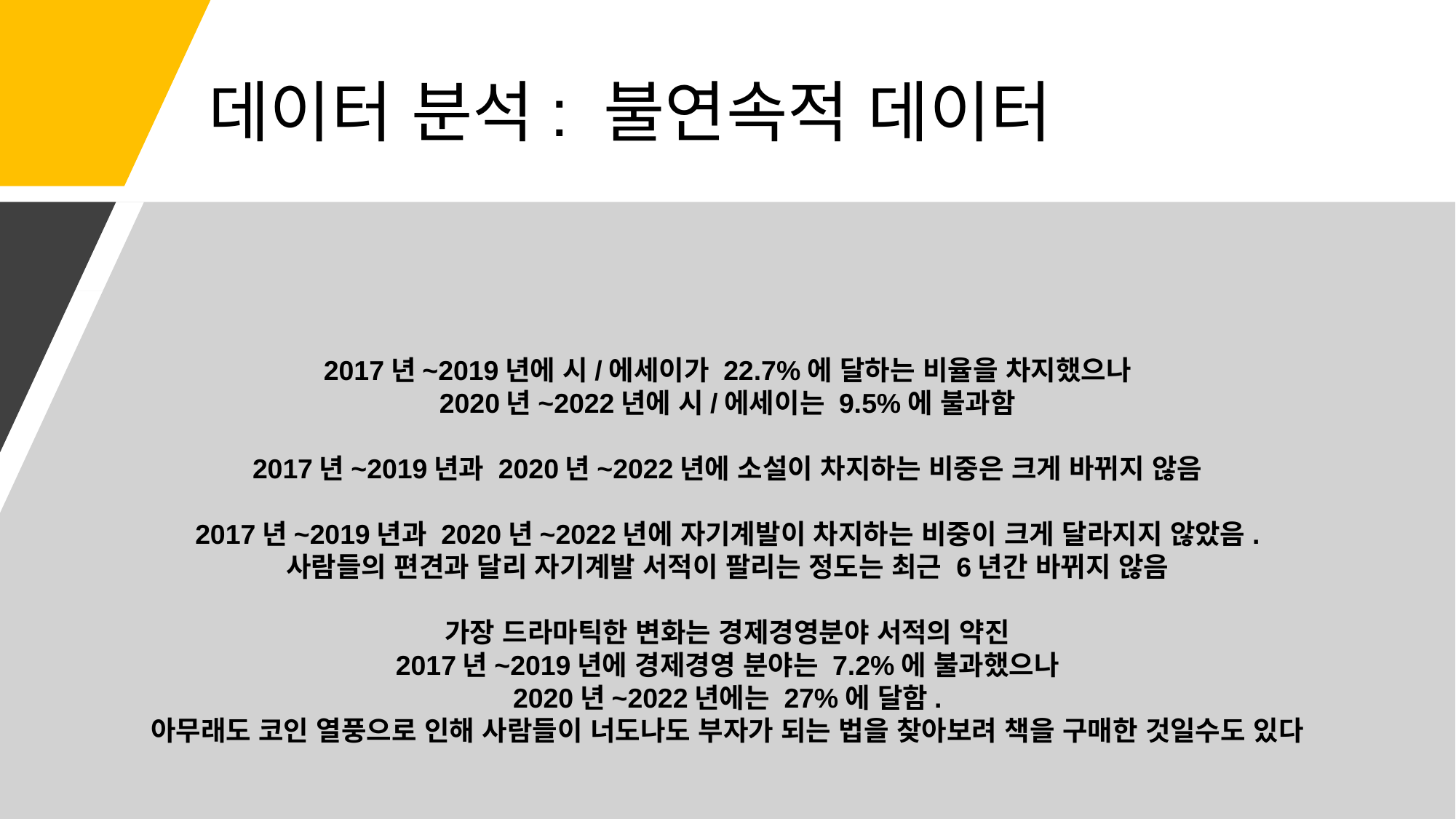

# 데이터 분석: 불연속적 데이터

2017년~2019년에 시/에세이가 22.7%에 달하는 비율을 차지했으나
2020년~2022년에 시/에세이는 9.5%에 불과함

2017년~2019년과 2020년~2022년에 소설이 차지하는 비중은 크게 바뀌지 않음

2017년~2019년과 2020년~2022년에 자기계발이 차지하는 비중이 크게 달라지지 않았음.
사람들의 편견과 달리 자기계발 서적이 팔리는 정도는 최근 6년간 바뀌지 않음

가장 드라마틱한 변화는 경제경영분야 서적의 약진
2017년~2019년에 경제경영 분야는 7.2%에 불과했으나
2020년~2022년에는 27%에 달함.
아무래도 코인 열풍으로 인해 사람들이 너도나도 부자가 되는 법을 찾아보려 책을 구매한 것일수도 있다